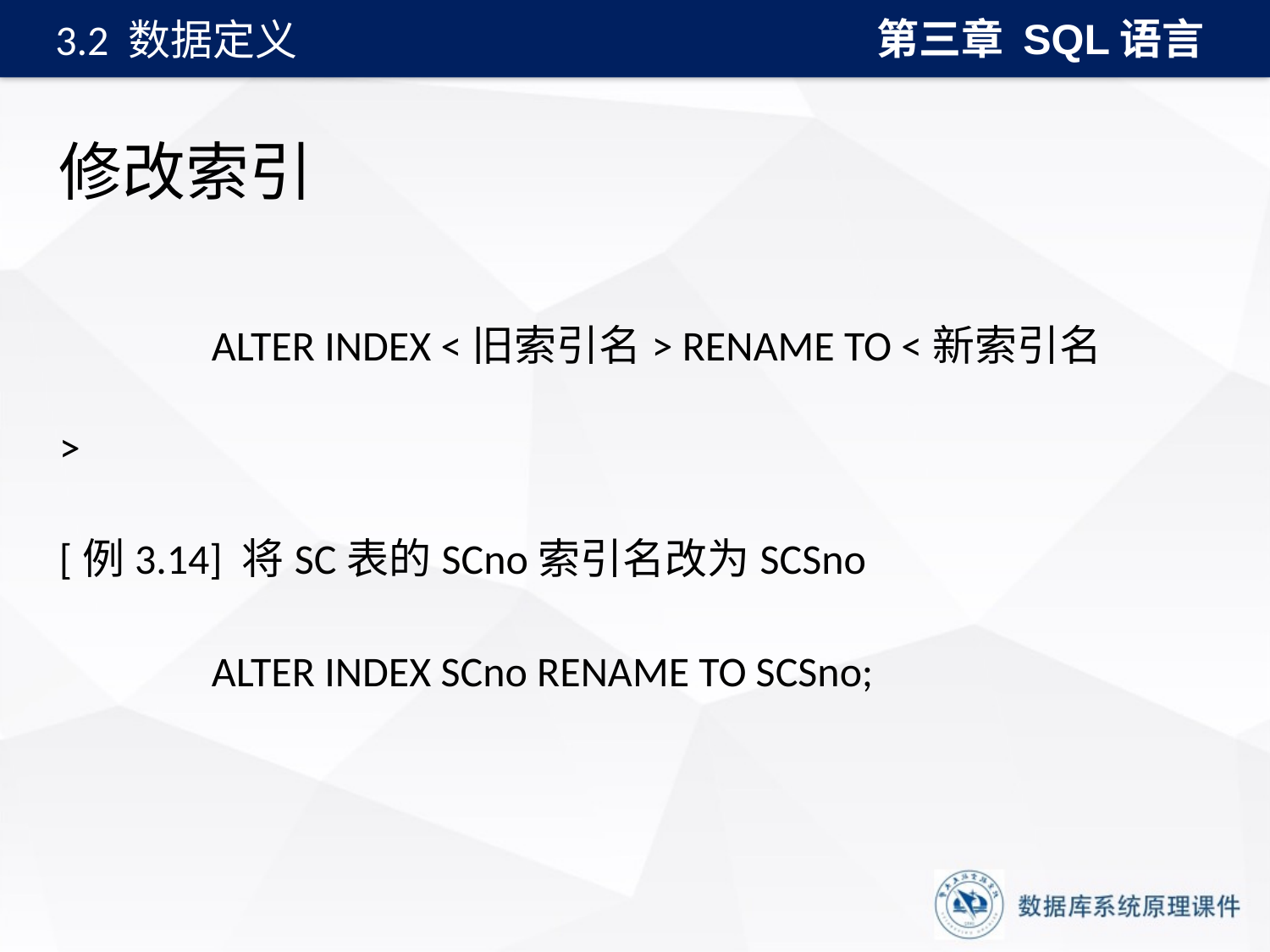

第三章 SQL语言
3.2 数据定义
# 修改索引
                ALTER INDEX <旧索引名> RENAME TO <新索引名>
[例3.14] 将SC表的SCno索引名改为SCSno
                ALTER INDEX SCno RENAME TO SCSno;